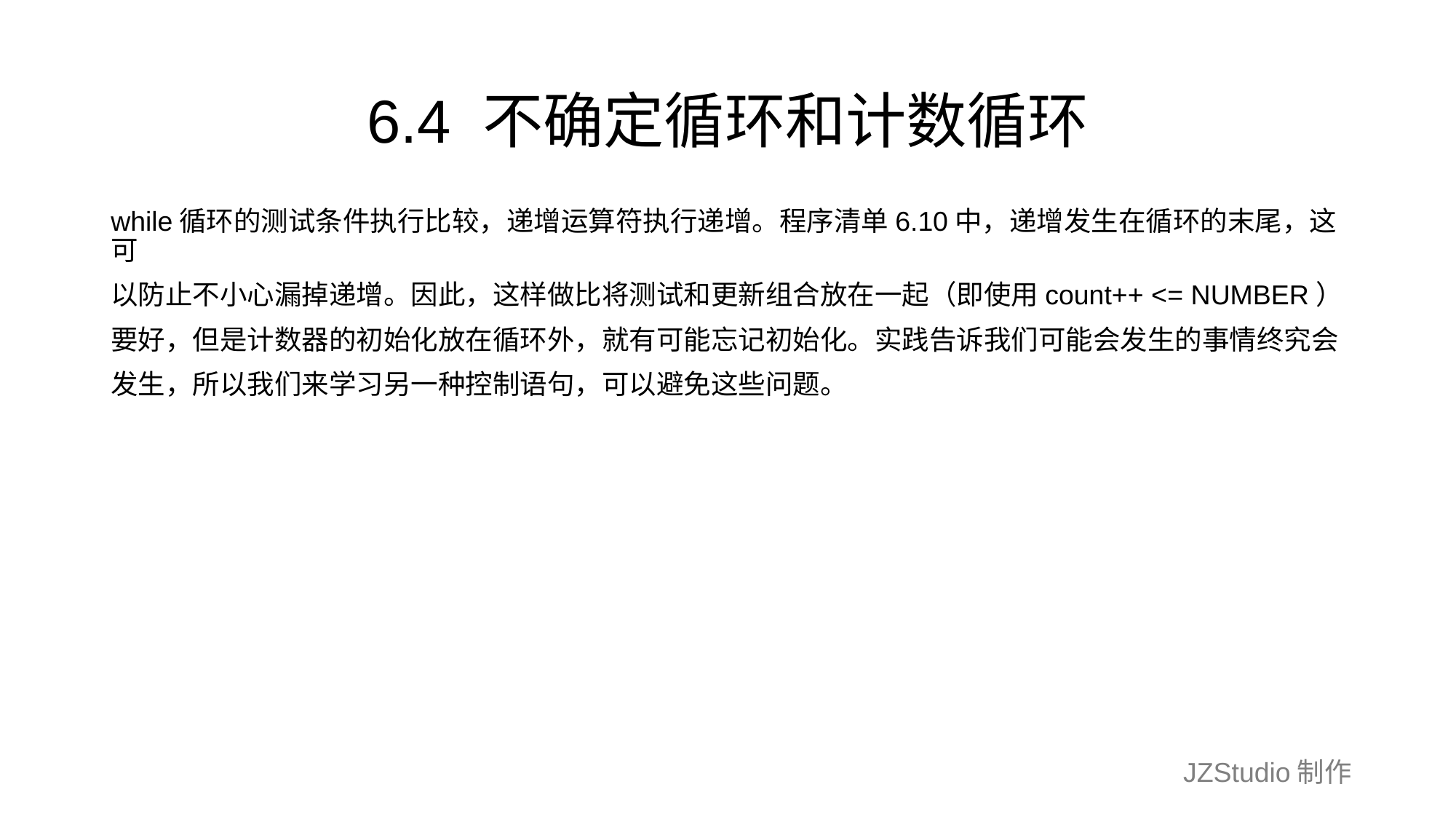

# 6.4 不确定循环和计数循环
while循环的测试条件执行比较，递增运算符执行递增。程序清单6.10中，递增发生在循环的末尾，这可
以防止不小心漏掉递增。因此，这样做比将测试和更新组合放在一起（即使用count++ <= NUMBER）
要好，但是计数器的初始化放在循环外，就有可能忘记初始化。实践告诉我们可能会发生的事情终究会
发生，所以我们来学习另一种控制语句，可以避免这些问题。